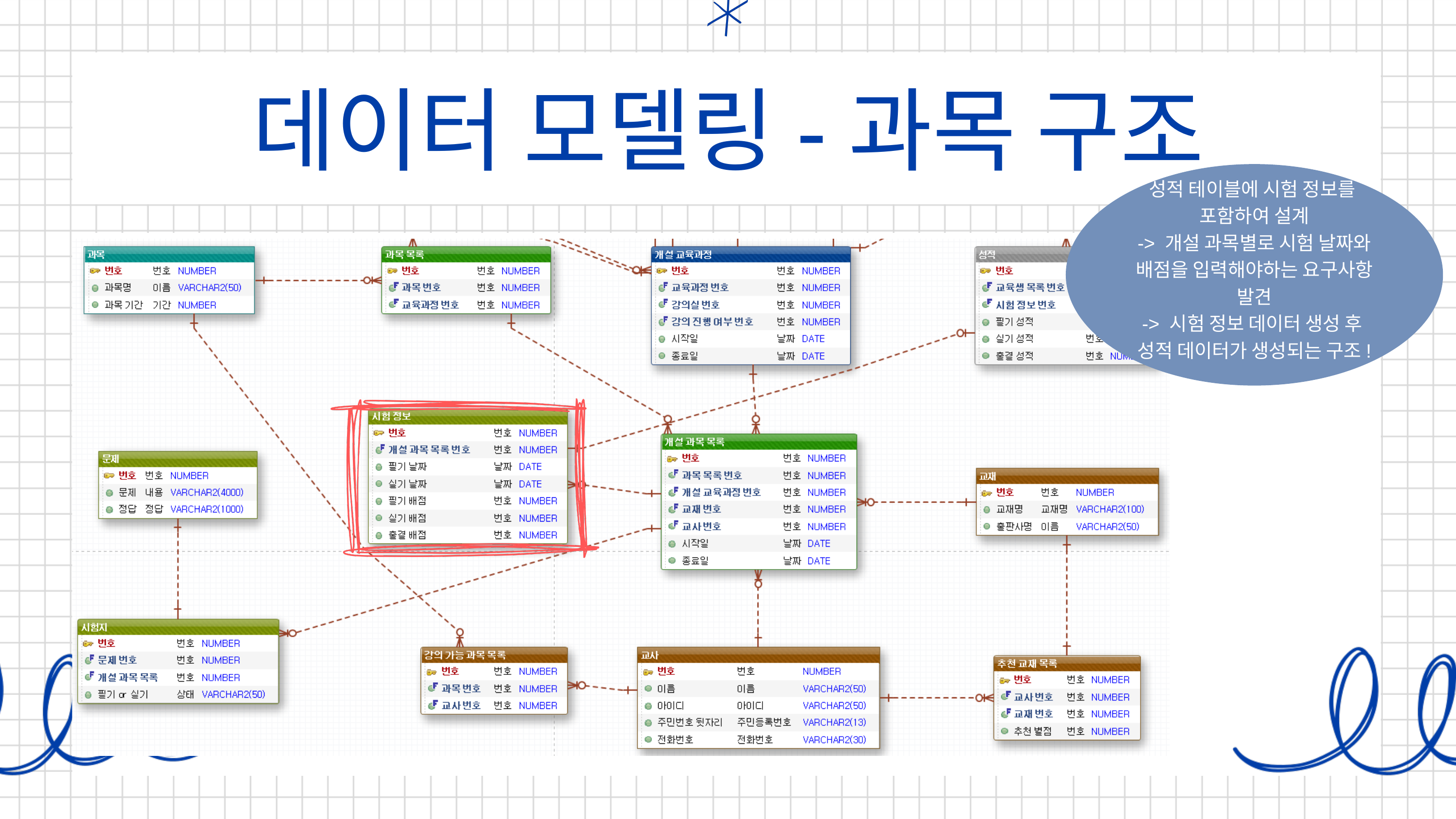

데이터 모델링-과목 구조

성적 테이블에 시험 정보를
포함하여 설계
-> 개설 과목별로 시험 날짜와 배점을 입력해야하는 요구사항 발견
-> 시험 정보 데이터 생성 후
성적 데이터가 생성되는 구조!